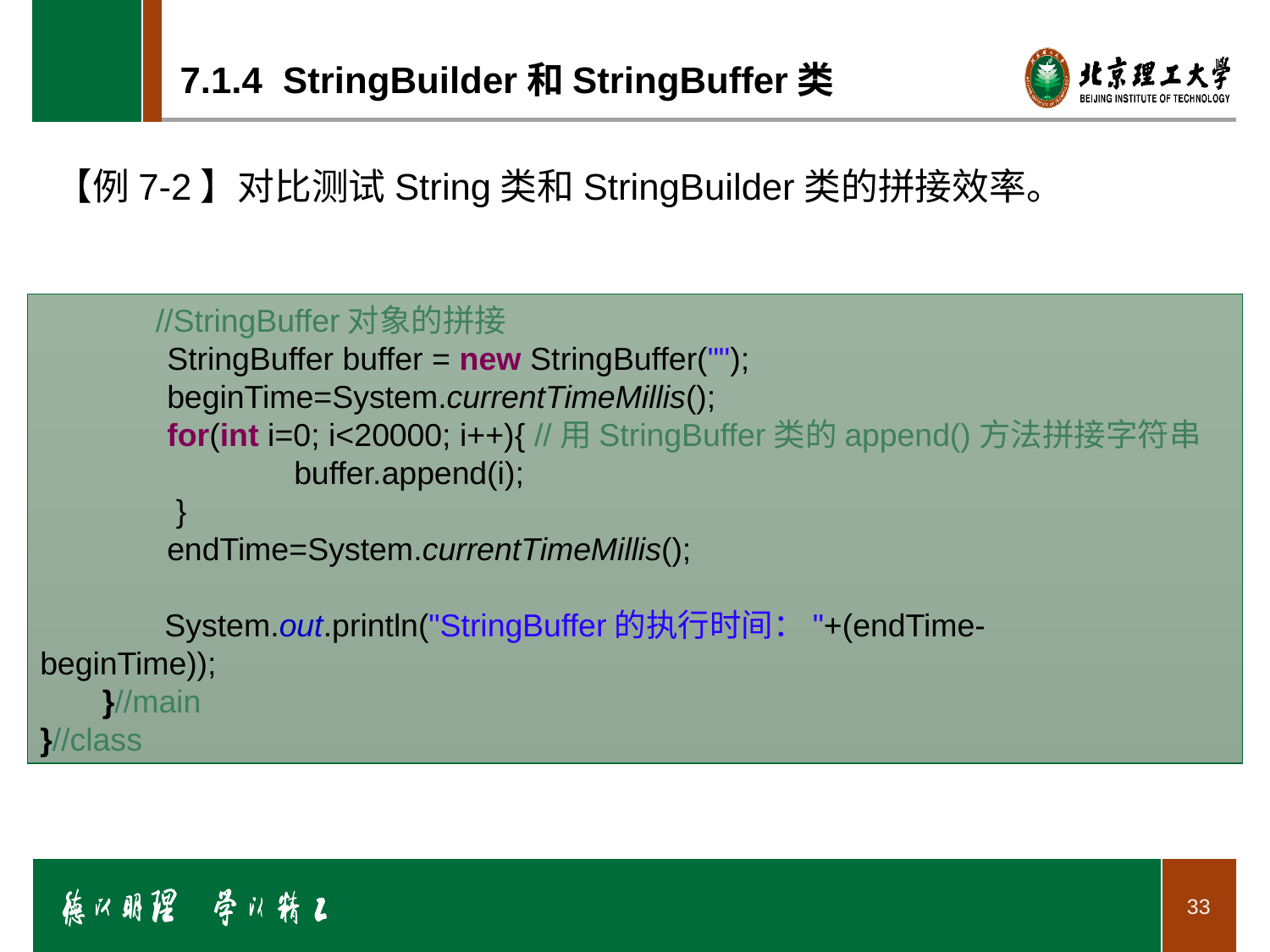

# 7.1.4  StringBuilder和StringBuffer类
【例7-2】对比测试String类和StringBuilder类的拼接效率。
             //StringBuffer对象的拼接
 	StringBuffer buffer = new StringBuffer("");
 	beginTime=System.currentTimeMillis();
 	for(int i=0; i<20000; i++){ //用StringBuffer类的append()方法拼接字符串
               	buffer.append(i);
	 }
             	endTime=System.currentTimeMillis();

              System.out.println("StringBuffer的执行时间："+(endTime-beginTime));
       }//main
}//class